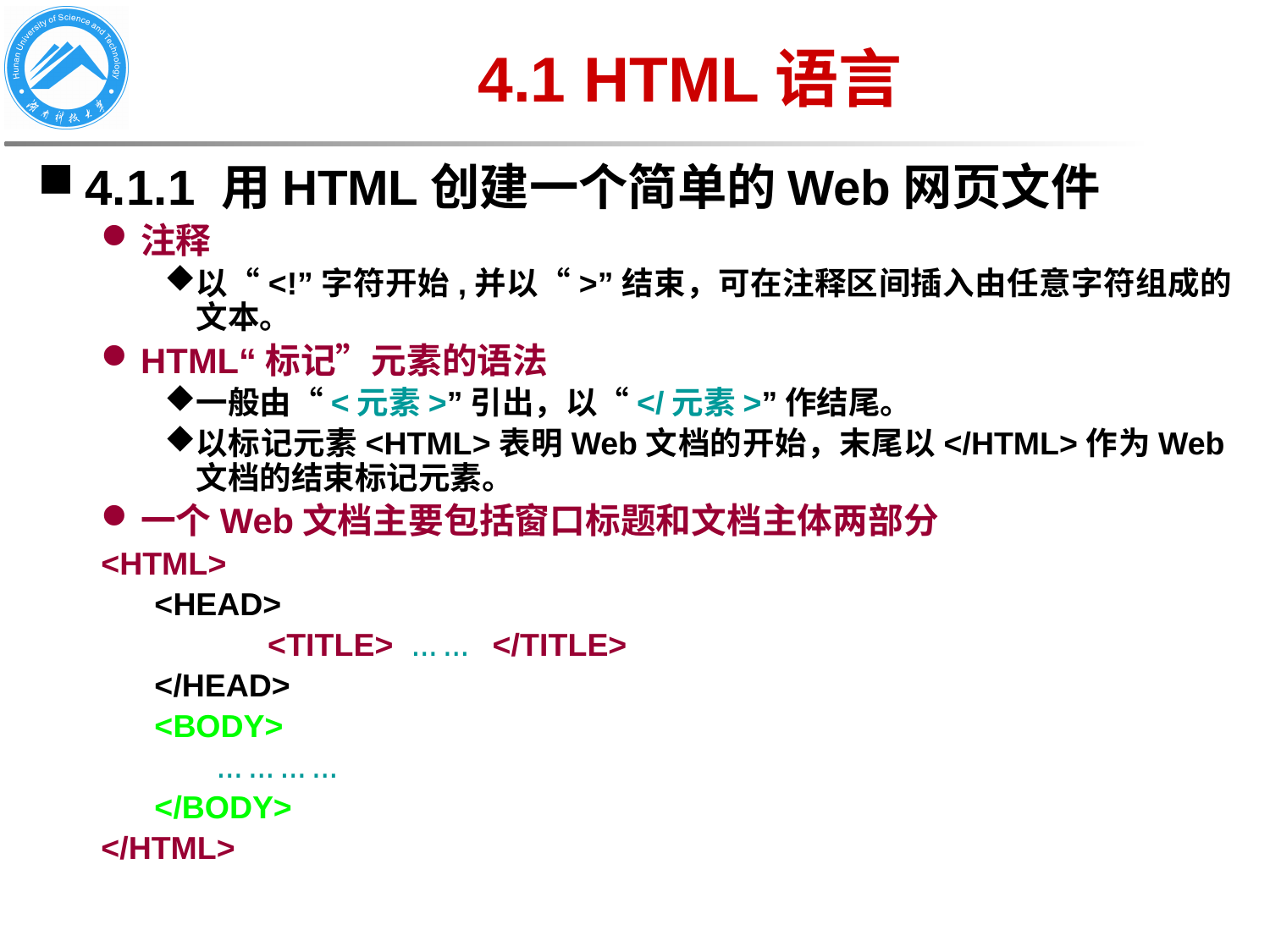

# 4.1 HTML语言
4.1.1 用HTML创建一个简单的Web网页文件
注释
以“<!”字符开始,并以“>”结束，可在注释区间插入由任意字符组成的文本。
HTML“标记”元素的语法
一般由“<元素>”引出，以“</元素>”作结尾。
以标记元素<HTML>表明Web文档的开始，末尾以</HTML>作为Web文档的结束标记元素。
一个Web文档主要包括窗口标题和文档主体两部分
<HTML>
      <HEAD>
         	<TITLE>  ……  </TITLE>
      </HEAD>
      <BODY>
             …………
      </BODY>
</HTML>